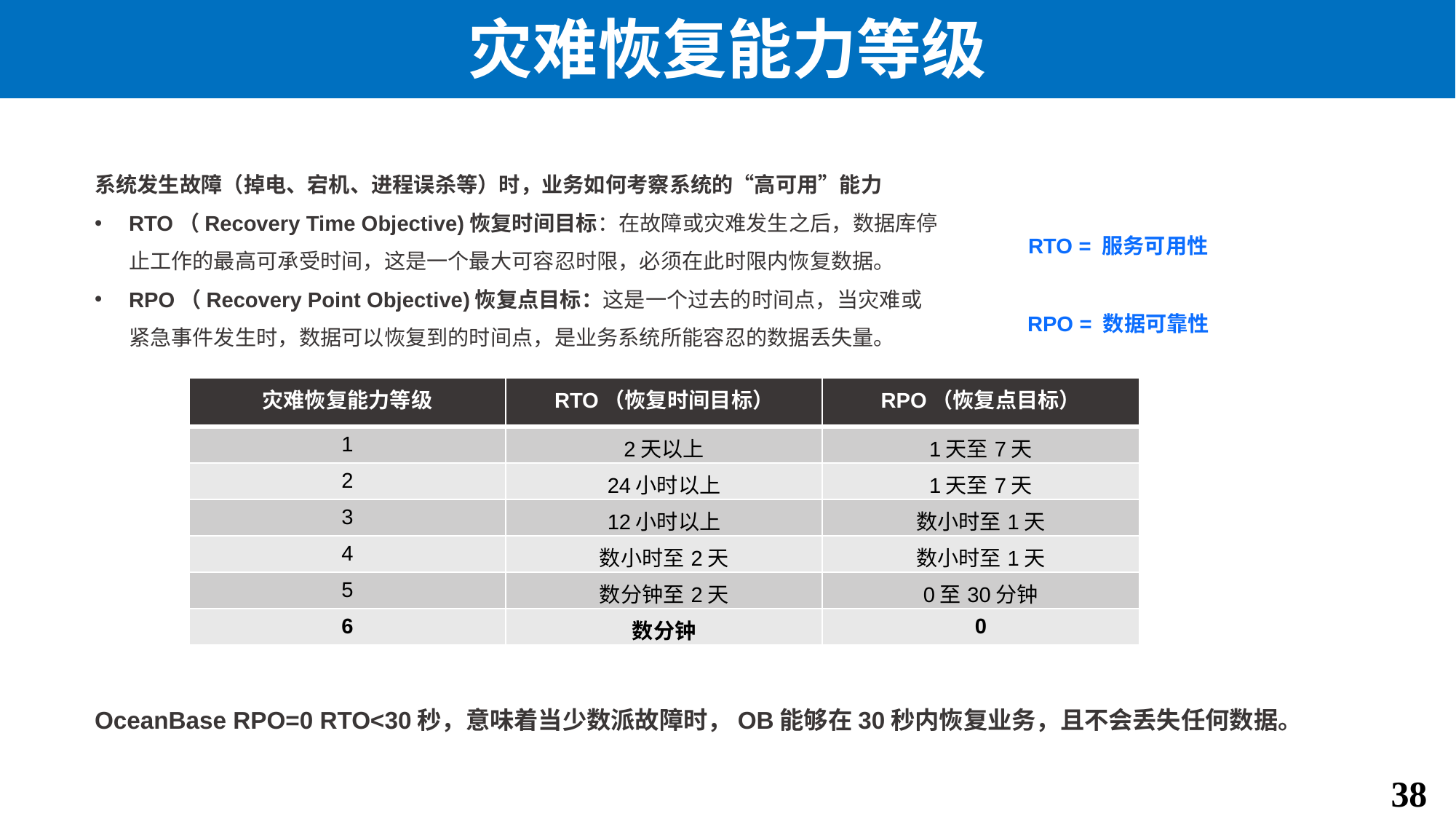

# 灾难恢复能力等级
系统发生故障（掉电、宕机、进程误杀等）时，业务如何考察系统的“高可用”能力
RTO（Recovery Time Objective)恢复时间目标：在故障或灾难发生之后，数据库停止工作的最高可承受时间，这是一个最大可容忍时限，必须在此时限内恢复数据。
RPO（Recovery Point Objective)恢复点目标：这是一个过去的时间点，当灾难或紧急事件发生时，数据可以恢复到的时间点，是业务系统所能容忍的数据丢失量。
RTO = 服务可用性
RPO = 数据可靠性
| 灾难恢复能力等级 | RTO（恢复时间目标） | RPO（恢复点目标） |
| --- | --- | --- |
| 1 | 2天以上 | 1天至7天 |
| 2 | 24小时以上 | 1天至7天 |
| 3 | 12小时以上 | 数小时至1天 |
| 4 | 数小时至2天 | 数小时至1天 |
| 5 | 数分钟至2天 | 0至30分钟 |
| 6 | 数分钟 | 0 |
OceanBase RPO=0 RTO<30秒，意味着当少数派故障时，OB能够在30秒内恢复业务，且不会丢失任何数据。